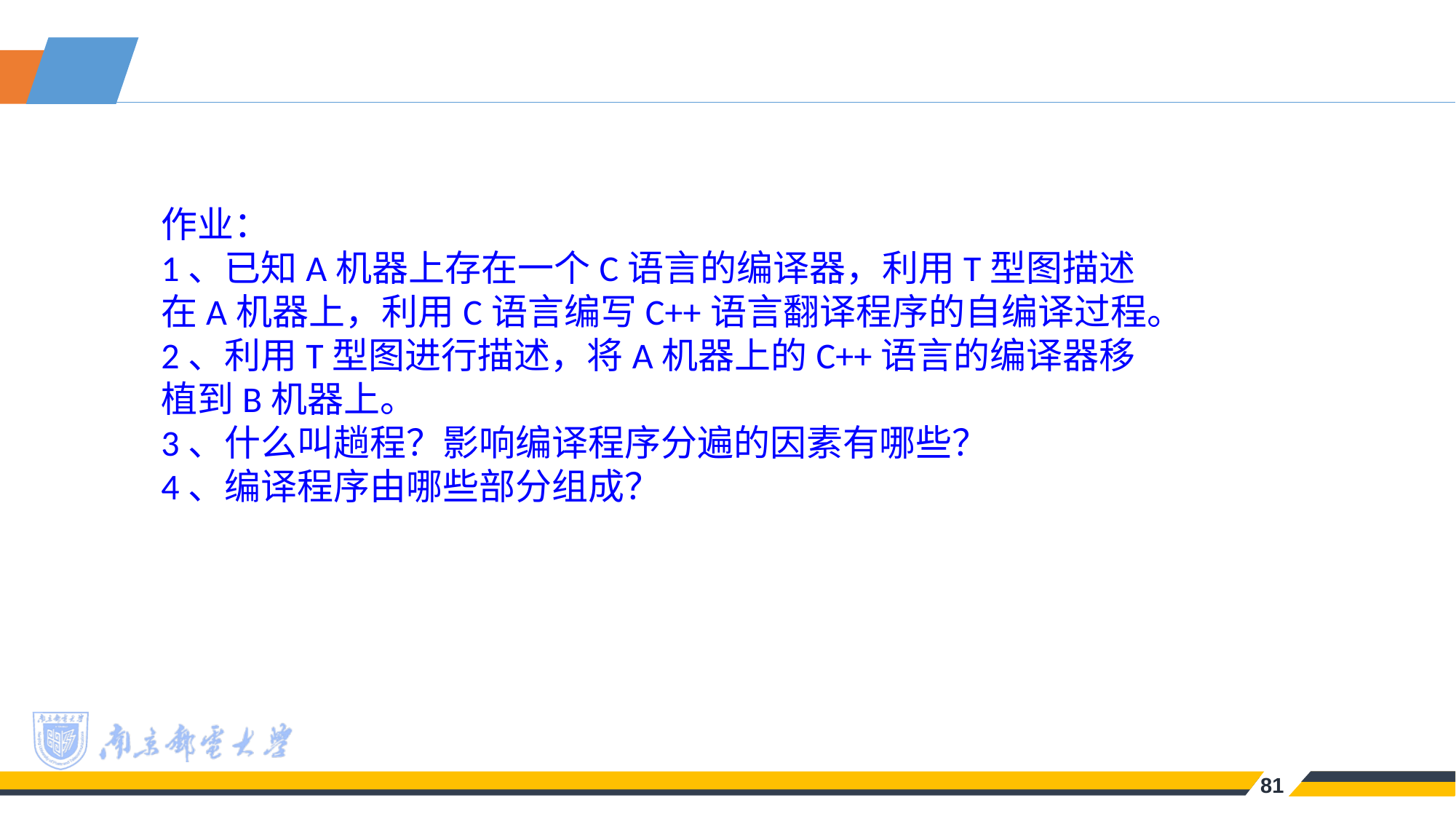

作业：
1、已知A机器上存在一个C语言的编译器，利用T型图描述在A机器上，利用C语言编写C++语言翻译程序的自编译过程。
2、利用T型图进行描述，将A机器上的C++语言的编译器移植到B机器上。
3、什么叫趟程？影响编译程序分遍的因素有哪些？
4、编译程序由哪些部分组成？
81